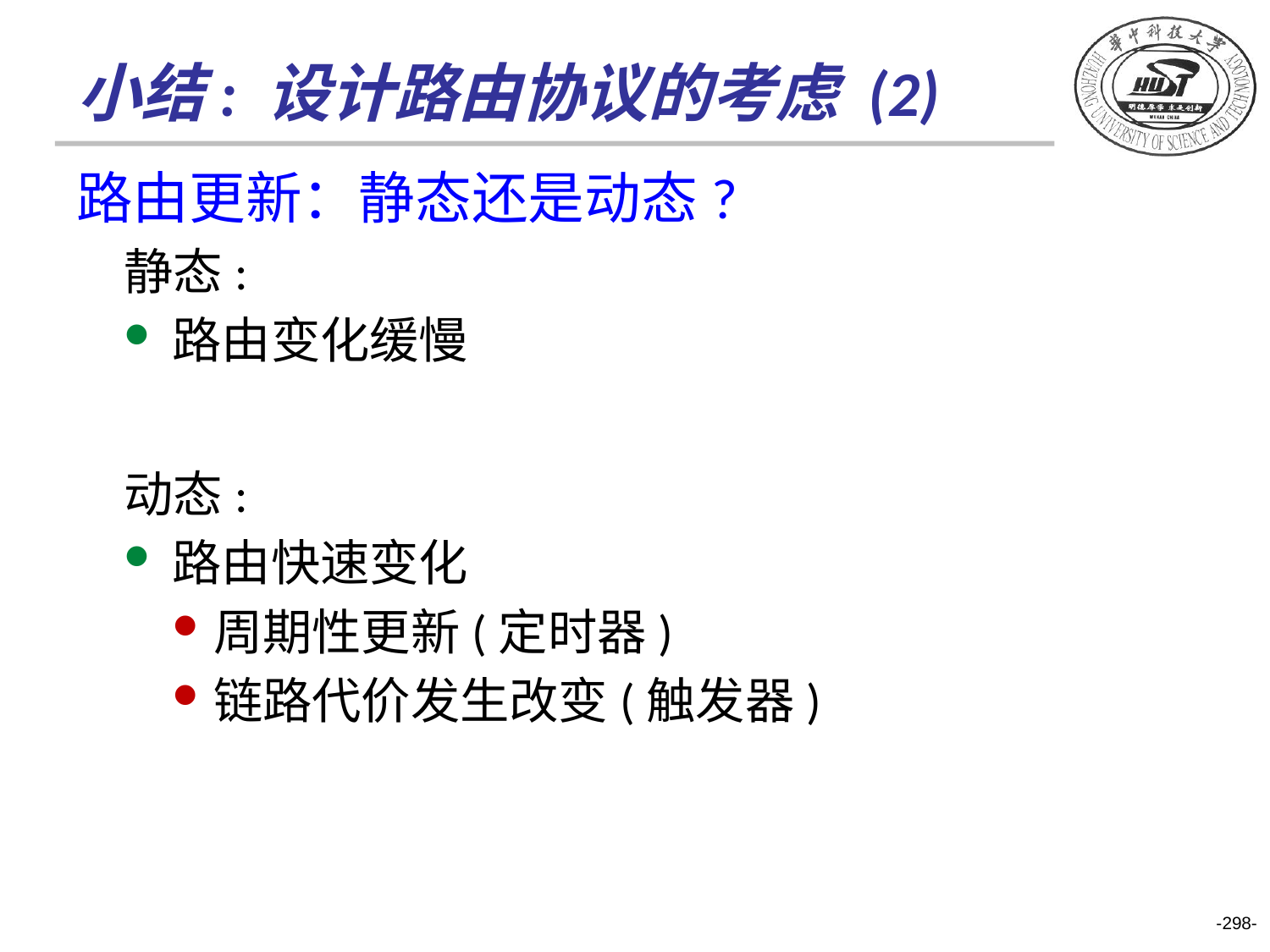

# 小结: 设计路由协议的考虑 (2)
路由更新：静态还是动态?
静态:
路由变化缓慢

动态:
路由快速变化
周期性更新(定时器)
链路代价发生改变(触发器)

-298-